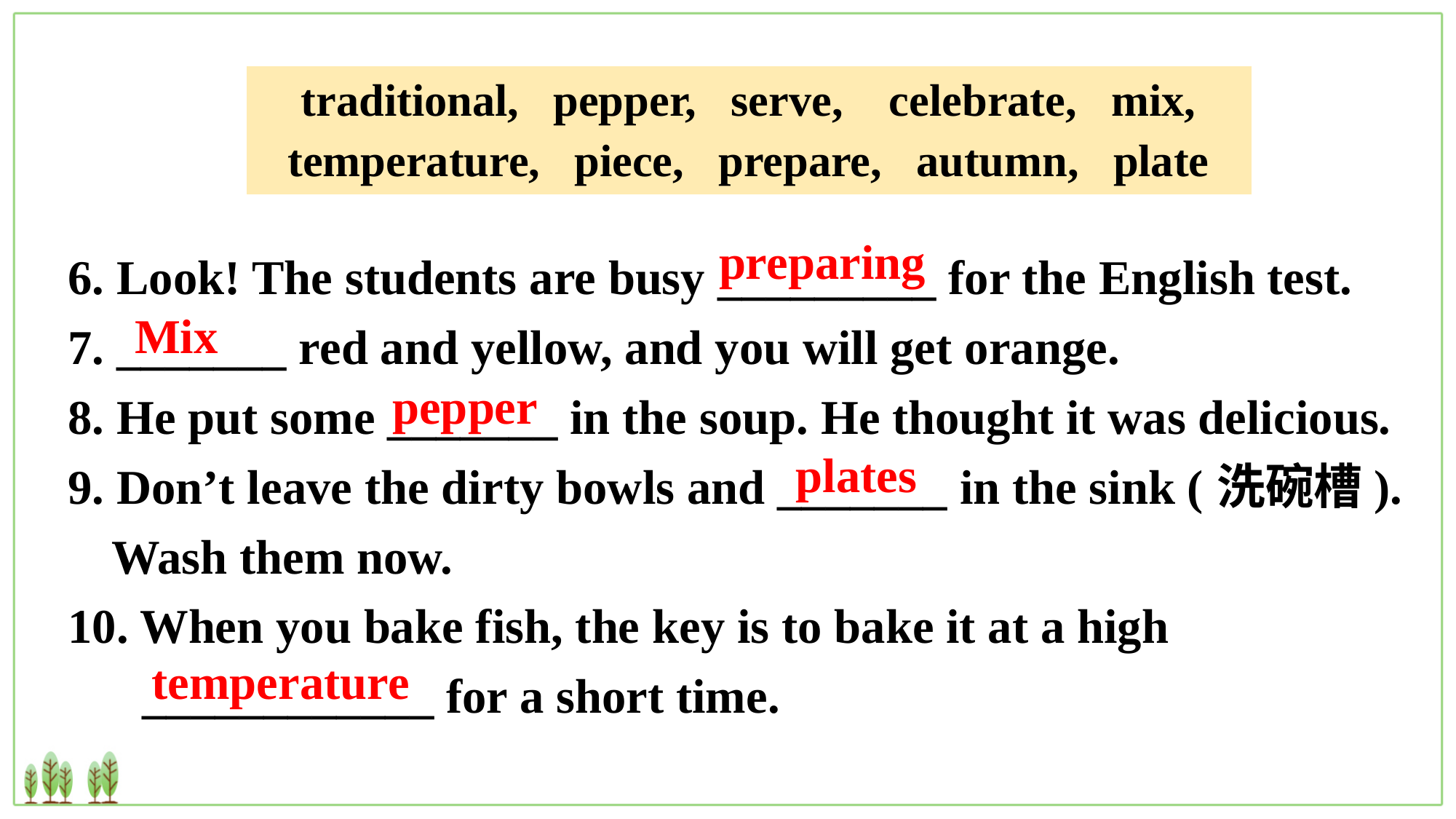

| traditional, pepper, serve, celebrate, mix, temperature, piece, prepare, autumn, plate |
| --- |
6. Look! The students are busy _________ for the English test.
7. _______ red and yellow, and you will get orange.
8. He put some _______ in the soup. He thought it was delicious.
9. Don’t leave the dirty bowls and _______ in the sink (洗碗槽). Wash them now.
10. When you bake fish, the key is to bake it at a high ____________ for a short time.
preparing
Mix
pepper
plates
temperature